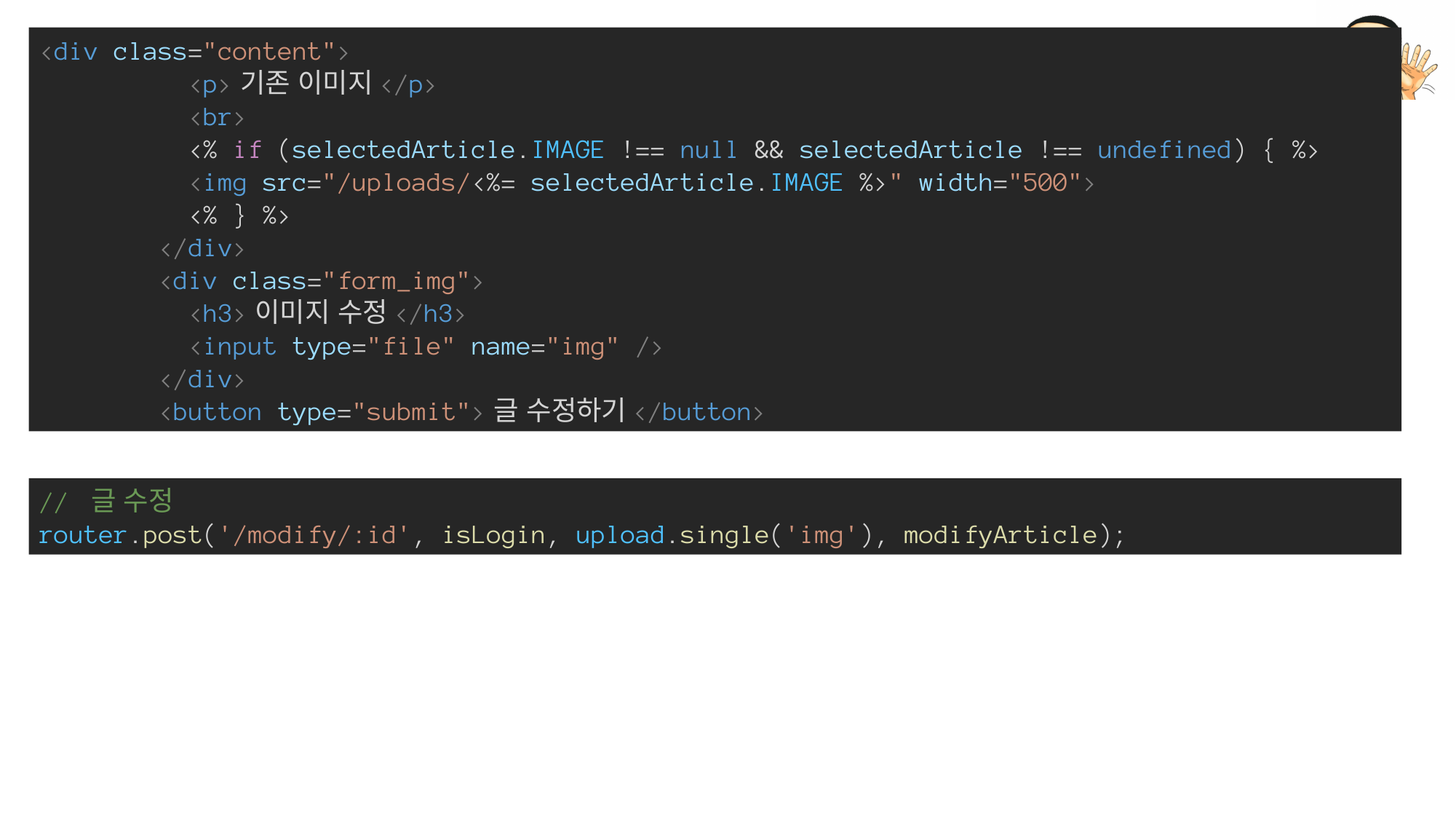

<div class="content">
          <p>기존 이미지</p>
          <br>
          <% if (selectedArticle.IMAGE !== null && selectedArticle !== undefined) { %>
          <img src="/uploads/<%= selectedArticle.IMAGE %>" width="500">
          <% } %>
        </div>
        <div class="form_img">
          <h3>이미지 수정</h3>
          <input type="file" name="img" />
        </div>
        <button type="submit">글 수정하기</button>
// 글 수정
router.post('/modify/:id', isLogin, upload.single('img'), modifyArticle);